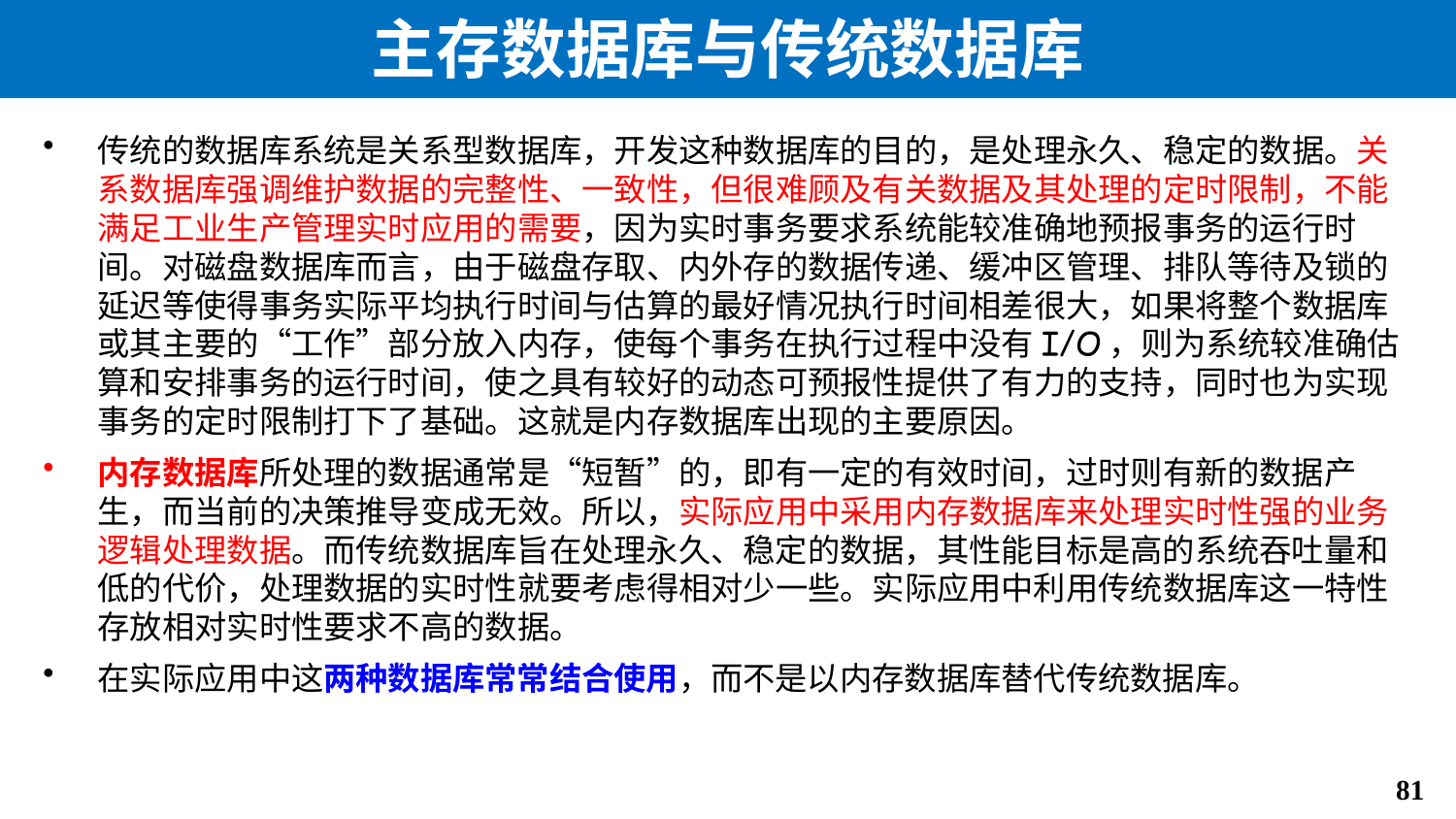

# 主存数据库与传统数据库
传统的数据库系统是关系型数据库，开发这种数据库的目的，是处理永久、稳定的数据。关系数据库强调维护数据的完整性、一致性，但很难顾及有关数据及其处理的定时限制，不能满足工业生产管理实时应用的需要，因为实时事务要求系统能较准确地预报事务的运行时间。对磁盘数据库而言，由于磁盘存取、内外存的数据传递、缓冲区管理、排队等待及锁的延迟等使得事务实际平均执行时间与估算的最好情况执行时间相差很大，如果将整个数据库或其主要的“工作”部分放入内存，使每个事务在执行过程中没有I/O，则为系统较准确估算和安排事务的运行时间，使之具有较好的动态可预报性提供了有力的支持，同时也为实现事务的定时限制打下了基础。这就是内存数据库出现的主要原因。
内存数据库所处理的数据通常是“短暂”的，即有一定的有效时间，过时则有新的数据产生，而当前的决策推导变成无效。所以，实际应用中采用内存数据库来处理实时性强的业务逻辑处理数据。而传统数据库旨在处理永久、稳定的数据，其性能目标是高的系统吞吐量和低的代价，处理数据的实时性就要考虑得相对少一些。实际应用中利用传统数据库这一特性存放相对实时性要求不高的数据。
在实际应用中这两种数据库常常结合使用，而不是以内存数据库替代传统数据库。